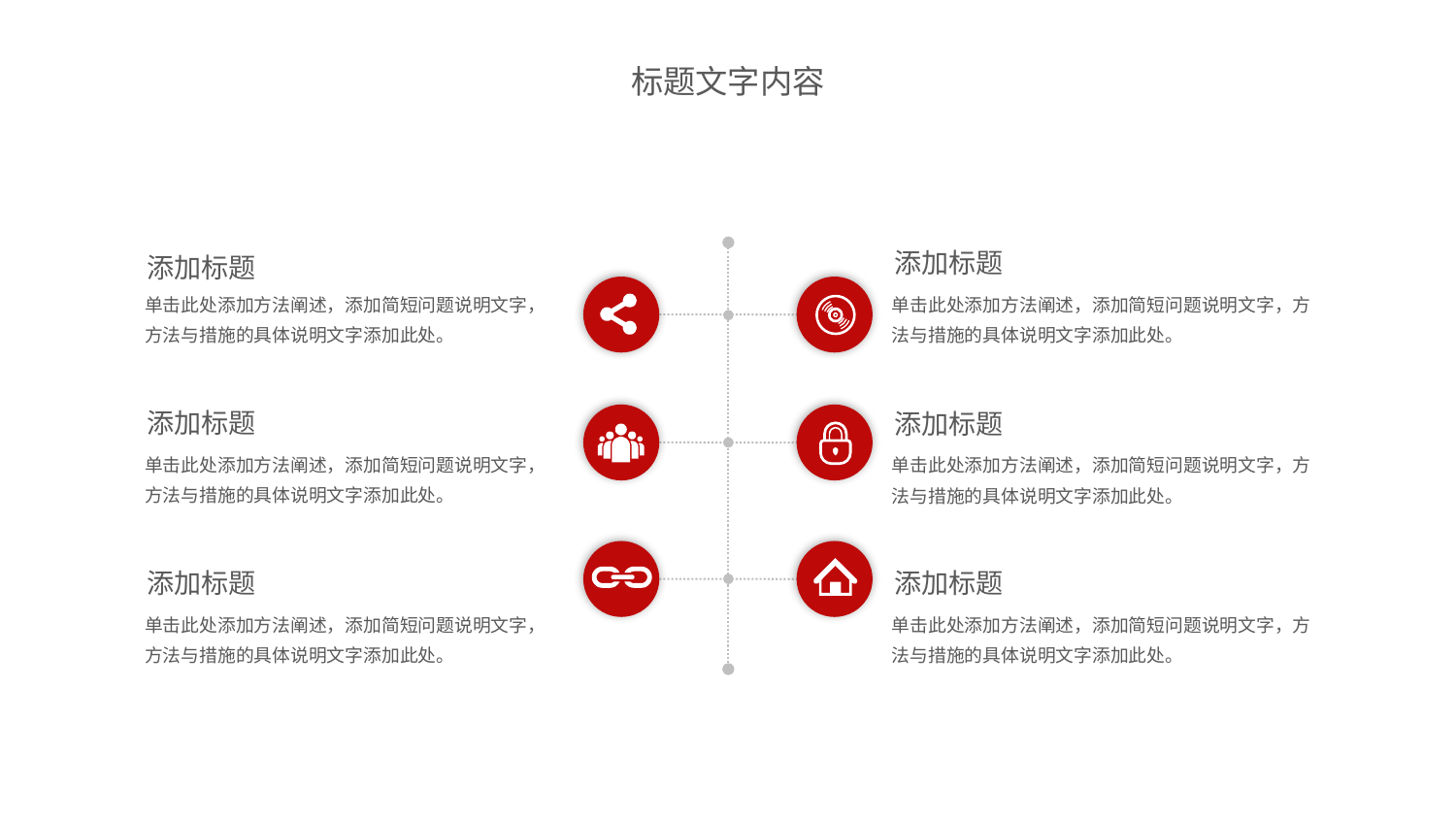

标题文字内容
添加标题
单击此处添加方法阐述，添加简短问题说明文字，方法与措施的具体说明文字添加此处。

添加标题
单击此处添加方法阐述，添加简短问题说明文字，方法与措施的具体说明文字添加此处。

添加标题
单击此处添加方法阐述，添加简短问题说明文字，方法与措施的具体说明文字添加此处。
添加标题
单击此处添加方法阐述，添加简短问题说明文字，方法与措施的具体说明文字添加此处。

添加标题
单击此处添加方法阐述，添加简短问题说明文字，方法与措施的具体说明文字添加此处。
添加标题
单击此处添加方法阐述，添加简短问题说明文字，方法与措施的具体说明文字添加此处。